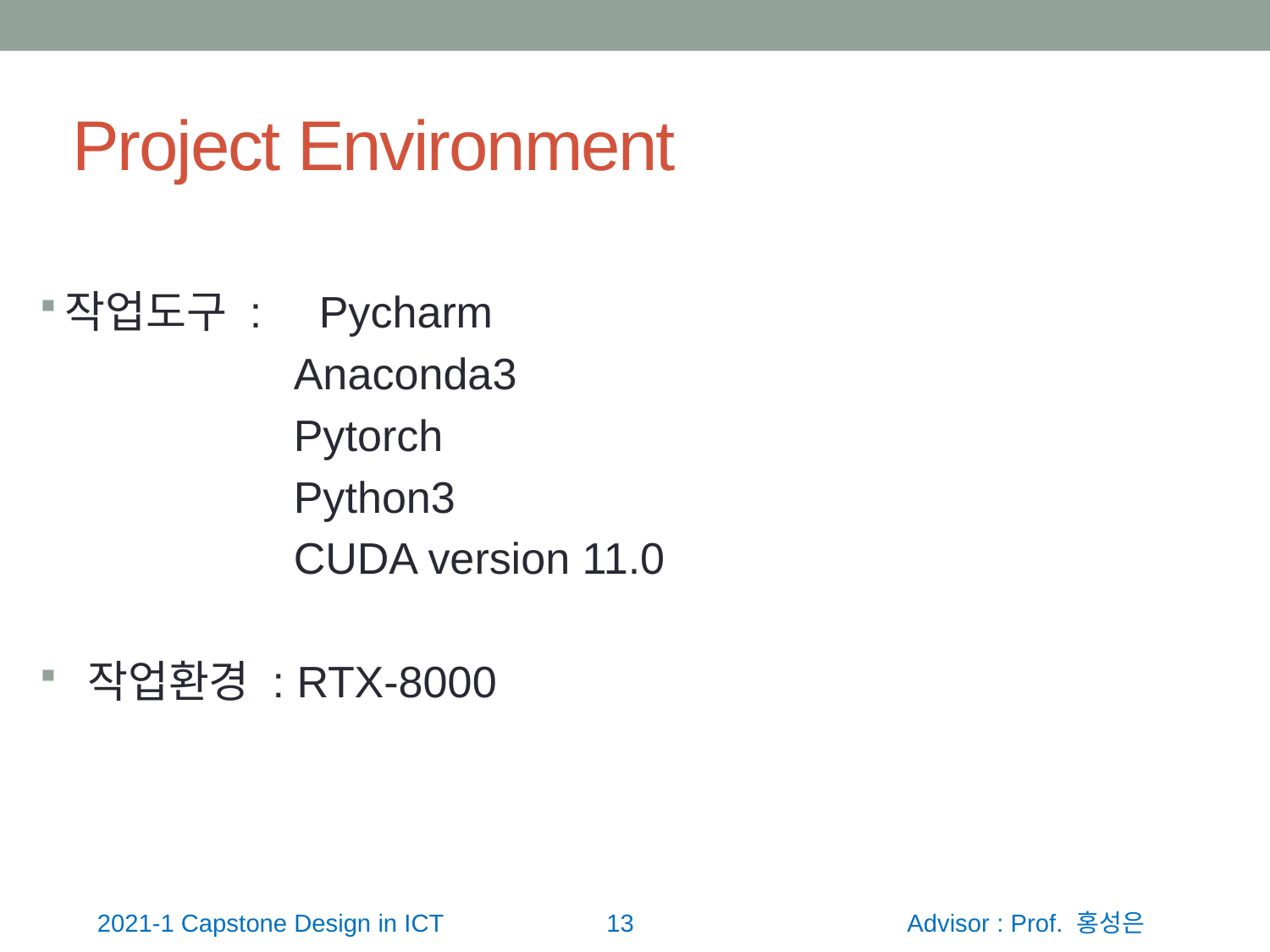

# Project Environment

작업도구 : 	Pycharm
                	Anaconda3
	       	Pytorch
	        	Python3
	      	CUDA version 11.0

 작업환경 : RTX-8000